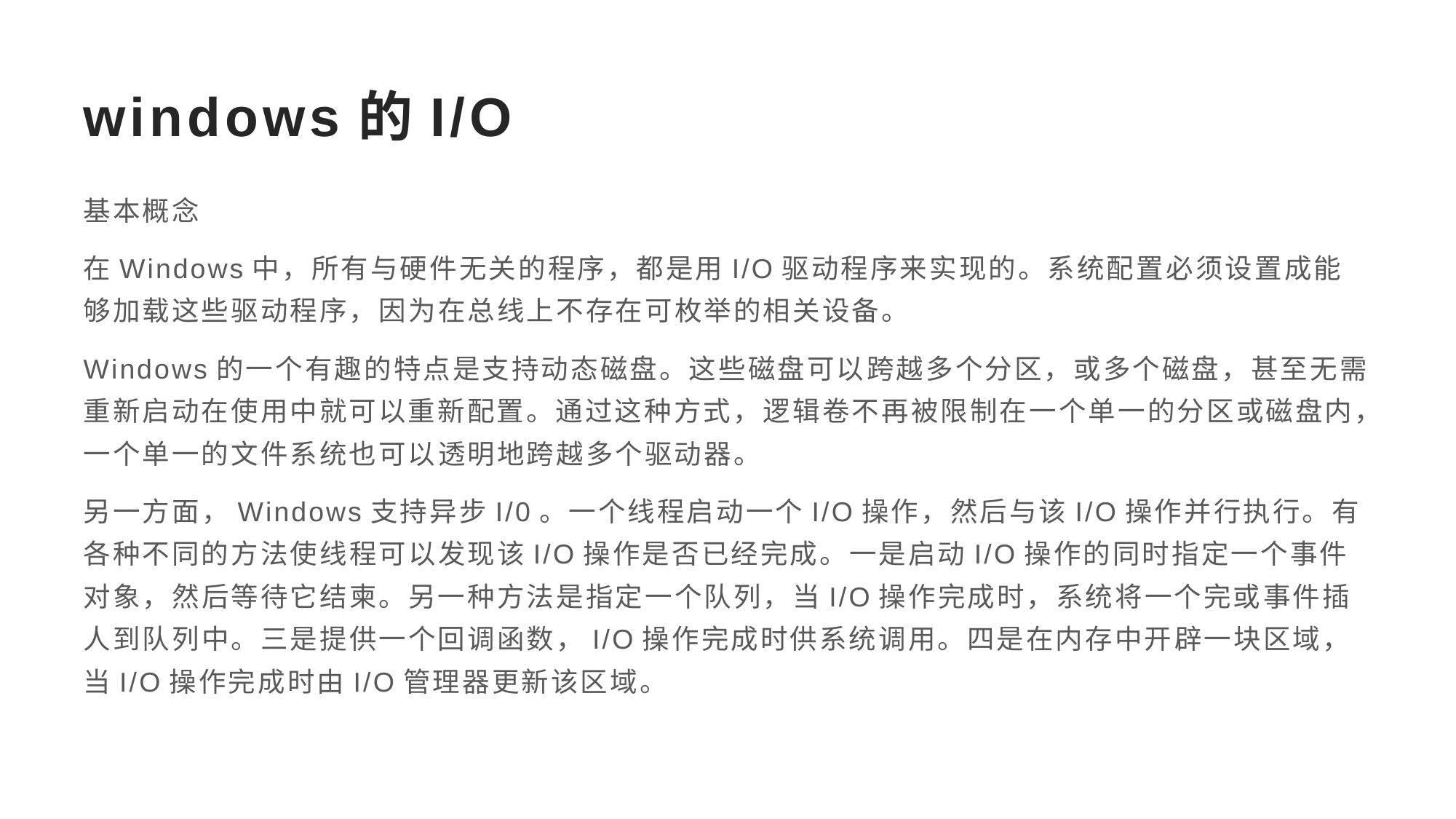

# windows的I/O
基本概念
在Windows中，所有与硬件无关的程序，都是用I/O驱动程序来实现的。系统配置必须设置成能够加载这些驱动程序，因为在总线上不存在可枚举的相关设备。
Windows的一个有趣的特点是支持动态磁盘。这些磁盘可以跨越多个分区，或多个磁盘，甚至无需重新启动在使用中就可以重新配置。通过这种方式，逻辑卷不再被限制在一个单一的分区或磁盘内，一个单一的文件系统也可以透明地跨越多个驱动器。
另一方面，Windows支持异步I/0。一个线程启动一个I/O操作，然后与该I/O操作并行执行。有各种不同的方法使线程可以发现该I/O操作是否已经完成。一是启动I/O操作的同时指定一个事件对象，然后等待它结柬。另一种方法是指定一个队列，当I/O操作完成时，系统将一个完或事件插人到队列中。三是提供一个回调函数，I/O操作完成时供系统调用。四是在内存中开辟一块区域，当I/O操作完成时由I/O管理器更新该区域。